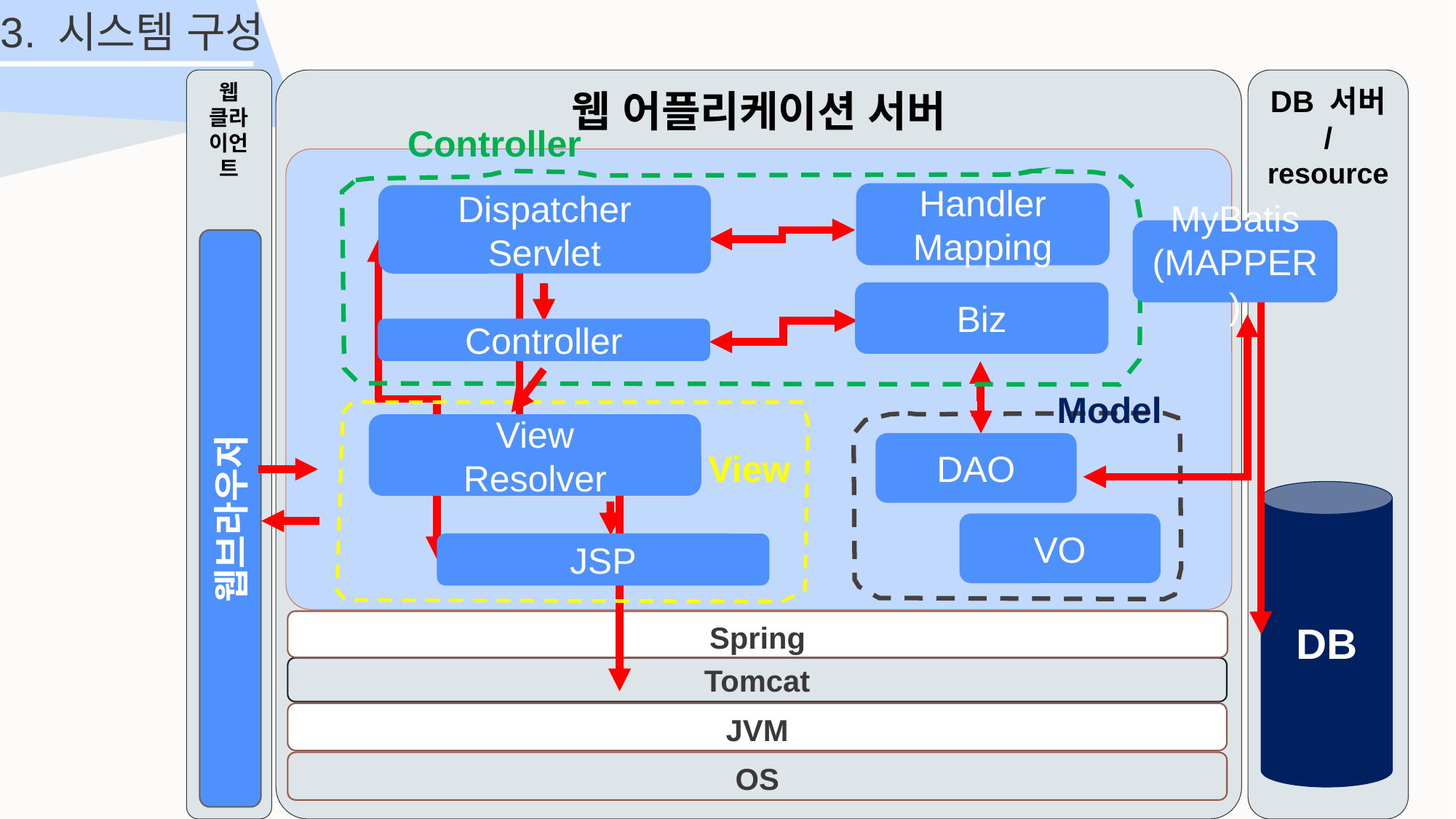

3. 시스템 구성

웹
클라이언트
웹 어플리케이션 서버
DB 서버
/ resource
Controller

Tomcat
웹브라우저
Model

View
DB
Spring
JVM
OS
Handler
Mapping
Dispatcher
Servlet
MyBatis
(MAPPER)
Biz
Controller
View
Resolver
DAO
VO
JSP